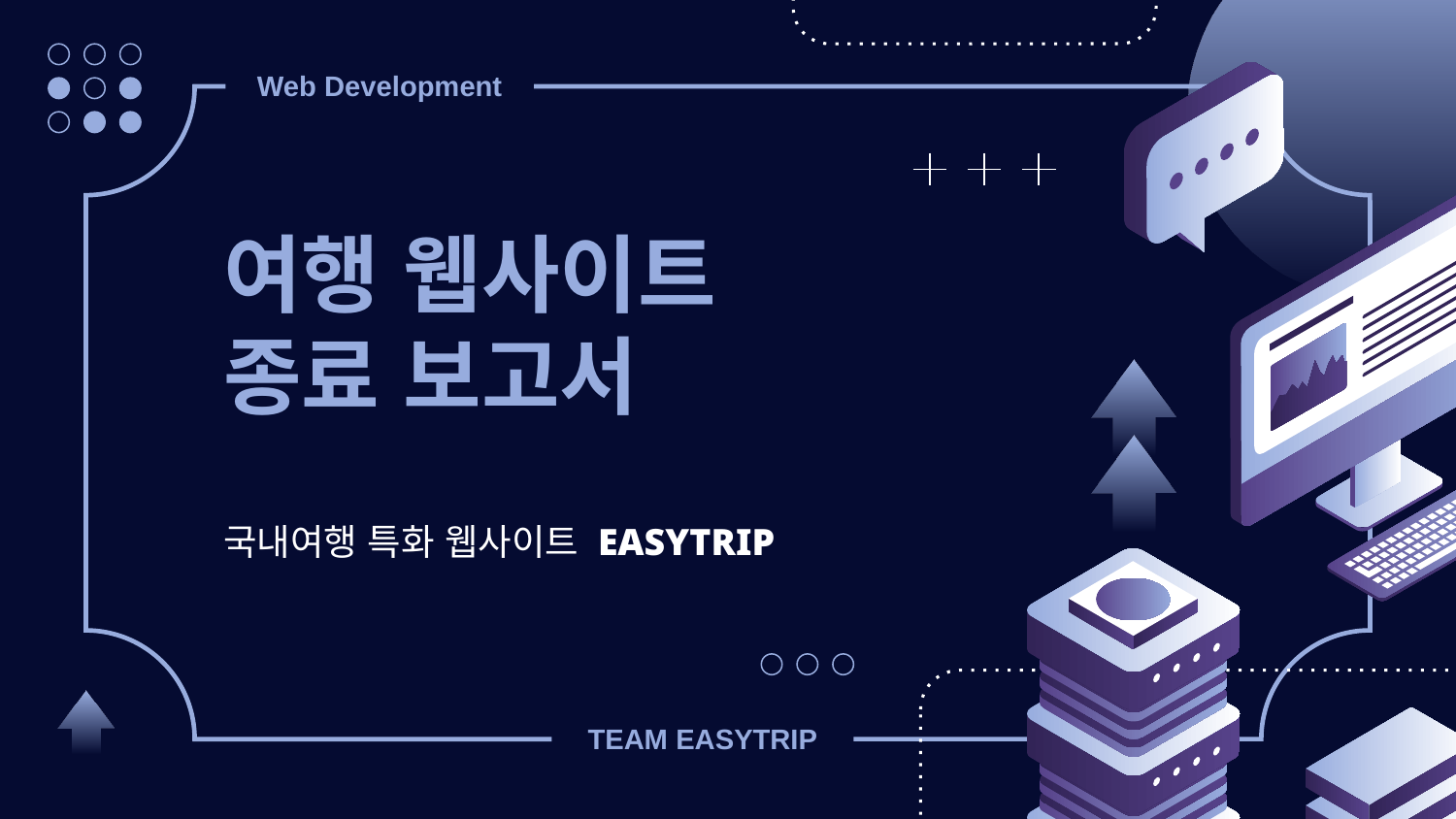

Web Development

# 여행 웹사이트 종료 보고서

국내여행 특화 웹사이트 EASYTRIP

TEAM EASYTRIP